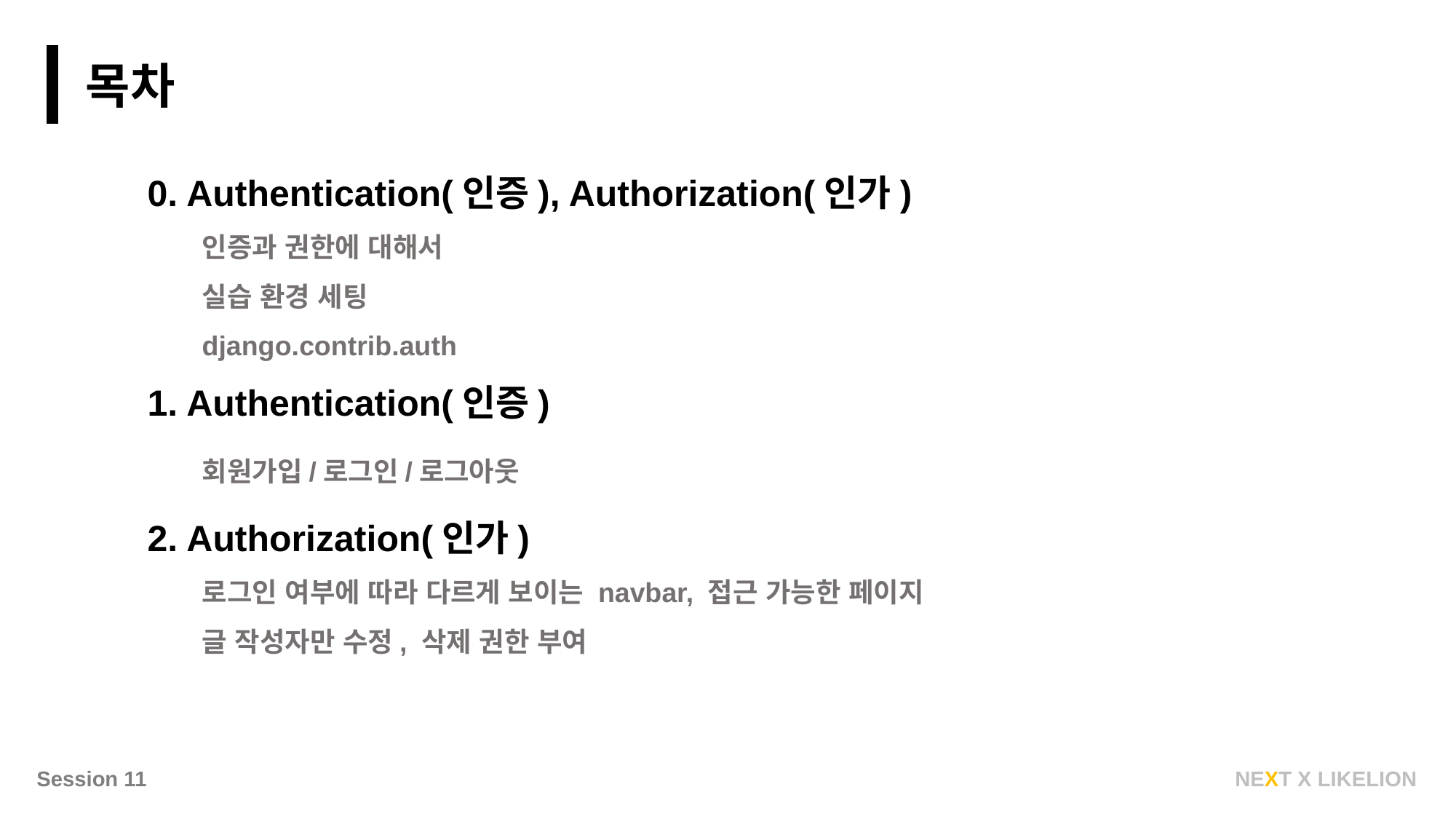

목차
0. Authentication(인증), Authorization(인가)
인증과 권한에 대해서
실습 환경 세팅
django.contrib.auth

1. Authentication(인증)
회원가입/로그인/로그아웃
2. Authorization(인가)
로그인 여부에 따라 다르게 보이는 navbar, 접근 가능한 페이지
글 작성자만 수정, 삭제 권한 부여

NEXT X LIKELION
Session 11